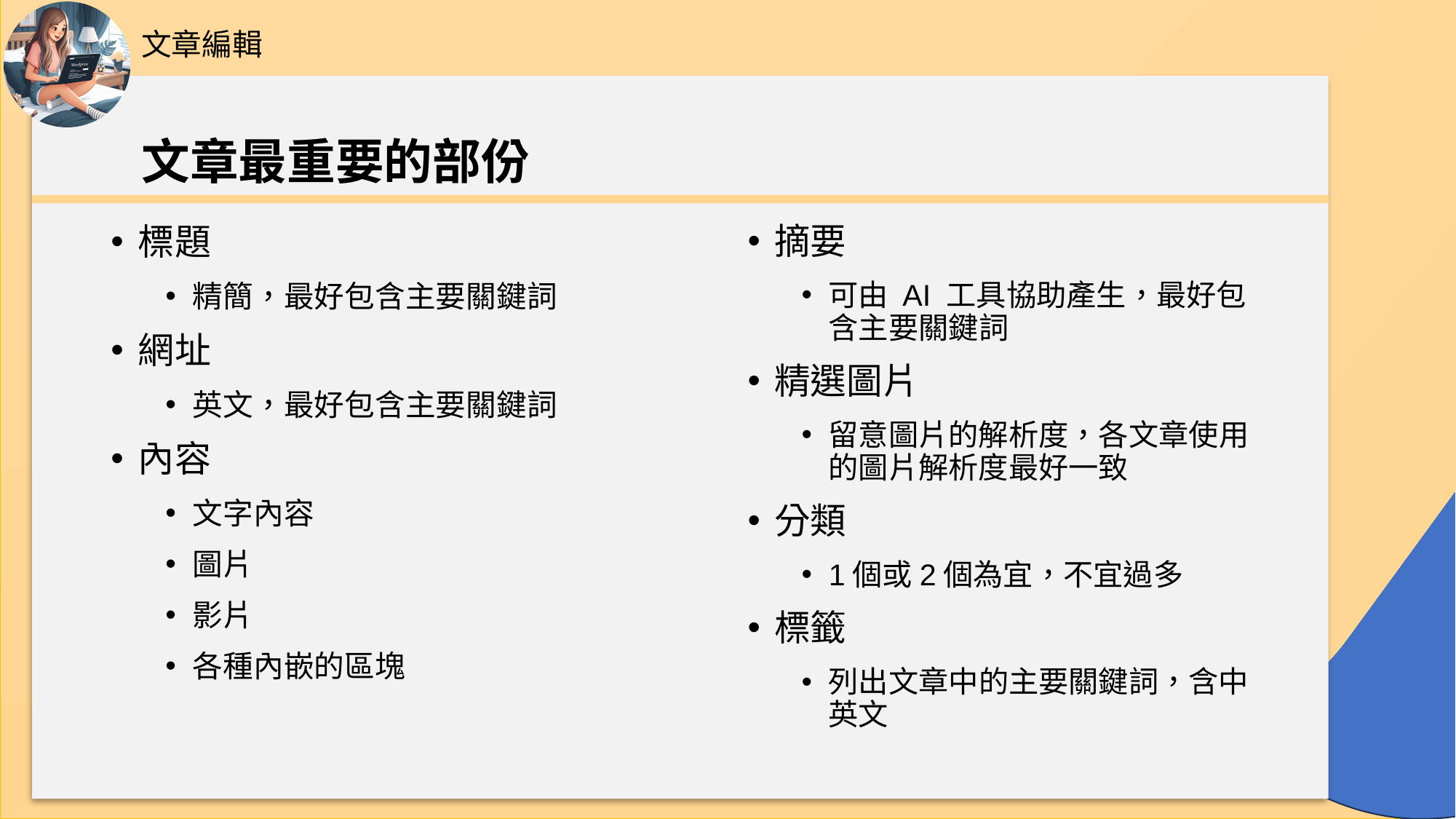

文章編輯

# 文章最重要的部份

標題
精簡，最好包含主要關鍵詞
網址
英文，最好包含主要關鍵詞
內容
文字內容
圖片
影片
各種內嵌的區塊

摘要
可由 AI 工具協助產生，最好包含主要關鍵詞
精選圖片
留意圖片的解析度，各文章使用的圖片解析度最好一致
分類
1個或2個為宜，不宜過多
標籤
列出文章中的主要關鍵詞，含中英文
62